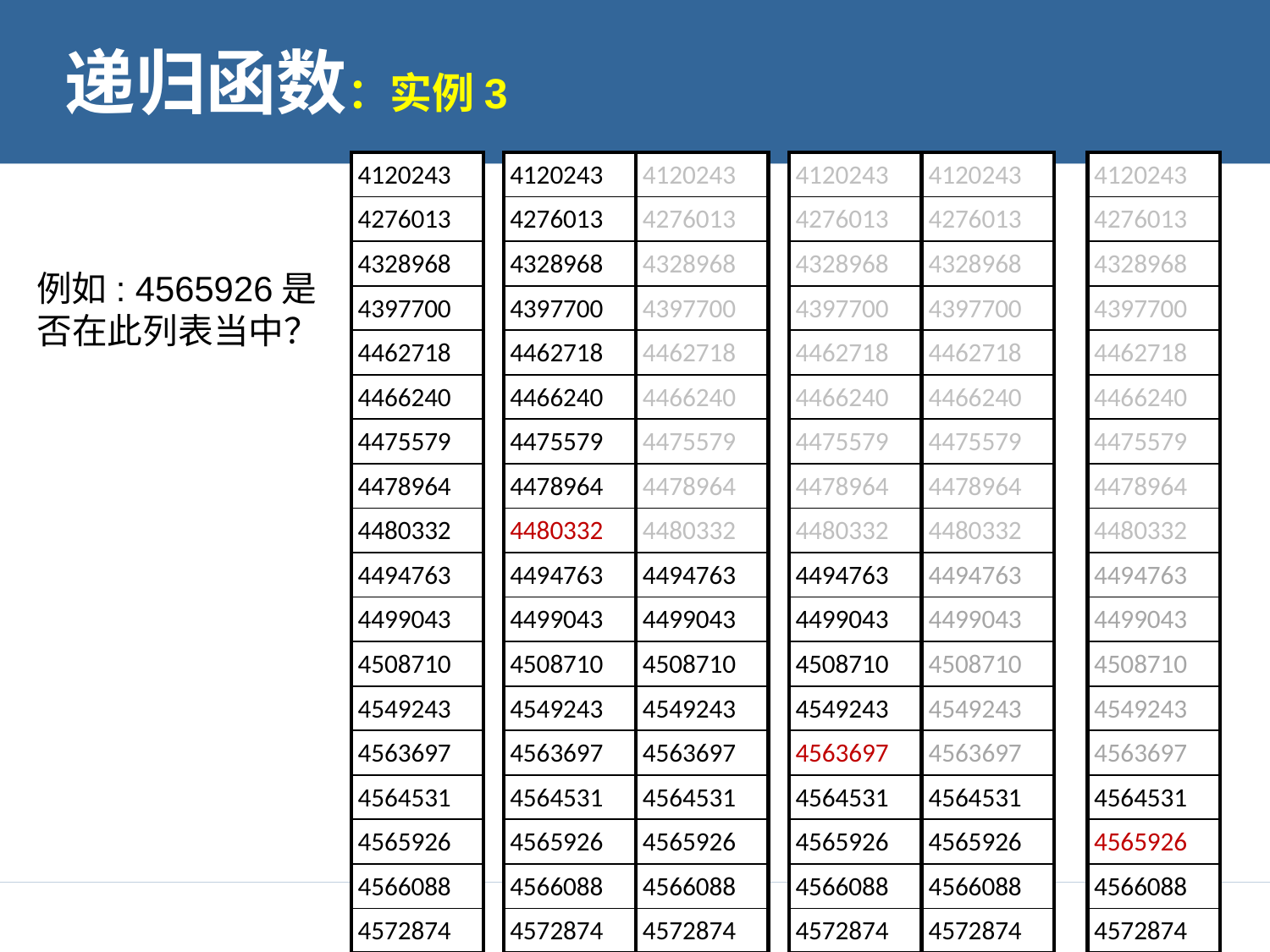

# 递归函数：实例3
| 4120243 |
| --- |
| 4276013 |
| 4328968 |
| 4397700 |
| 4462718 |
| 4466240 |
| 4475579 |
| 4478964 |
| 4480332 |
| 4494763 |
| 4499043 |
| 4508710 |
| 4549243 |
| 4563697 |
| 4564531 |
| 4565926 |
| 4566088 |
| 4572874 |
| 4120243 |
| --- |
| 4276013 |
| 4328968 |
| 4397700 |
| 4462718 |
| 4466240 |
| 4475579 |
| 4478964 |
| 4480332 |
| 4494763 |
| 4499043 |
| 4508710 |
| 4549243 |
| 4563697 |
| 4564531 |
| 4565926 |
| 4566088 |
| 4572874 |
| 4120243 |
| --- |
| 4276013 |
| 4328968 |
| 4397700 |
| 4462718 |
| 4466240 |
| 4475579 |
| 4478964 |
| 4480332 |
| 4494763 |
| 4499043 |
| 4508710 |
| 4549243 |
| 4563697 |
| 4564531 |
| 4565926 |
| 4566088 |
| 4572874 |
| 4120243 |
| --- |
| 4276013 |
| 4328968 |
| 4397700 |
| 4462718 |
| 4466240 |
| 4475579 |
| 4478964 |
| 4480332 |
| 4494763 |
| 4499043 |
| 4508710 |
| 4549243 |
| 4563697 |
| 4564531 |
| 4565926 |
| 4566088 |
| 4572874 |
| 4120243 |
| --- |
| 4276013 |
| 4328968 |
| 4397700 |
| 4462718 |
| 4466240 |
| 4475579 |
| 4478964 |
| 4480332 |
| 4494763 |
| 4499043 |
| 4508710 |
| 4549243 |
| 4563697 |
| 4564531 |
| 4565926 |
| 4566088 |
| 4572874 |
| 4120243 |
| --- |
| 4276013 |
| 4328968 |
| 4397700 |
| 4462718 |
| 4466240 |
| 4475579 |
| 4478964 |
| 4480332 |
| 4494763 |
| 4499043 |
| 4508710 |
| 4549243 |
| 4563697 |
| 4564531 |
| 4565926 |
| 4566088 |
| 4572874 |
例如: 4565926是否在此列表当中？